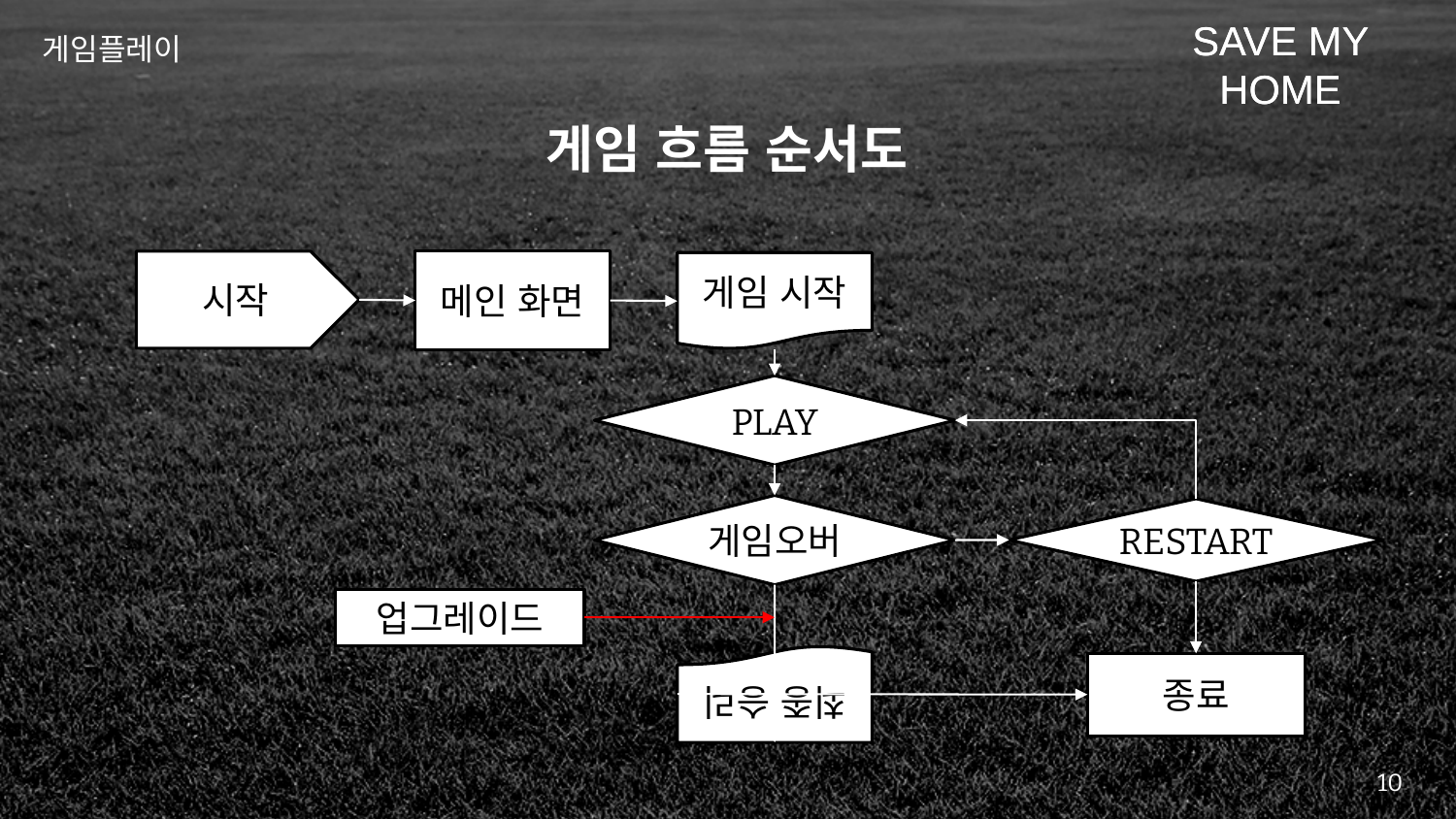

게임플레이
Save My home
# 게임 흐름 순서도
시작
메인 화면
게임 시작
PLAY
게임오버
RESTART
업그레이드
최종 승리
종료